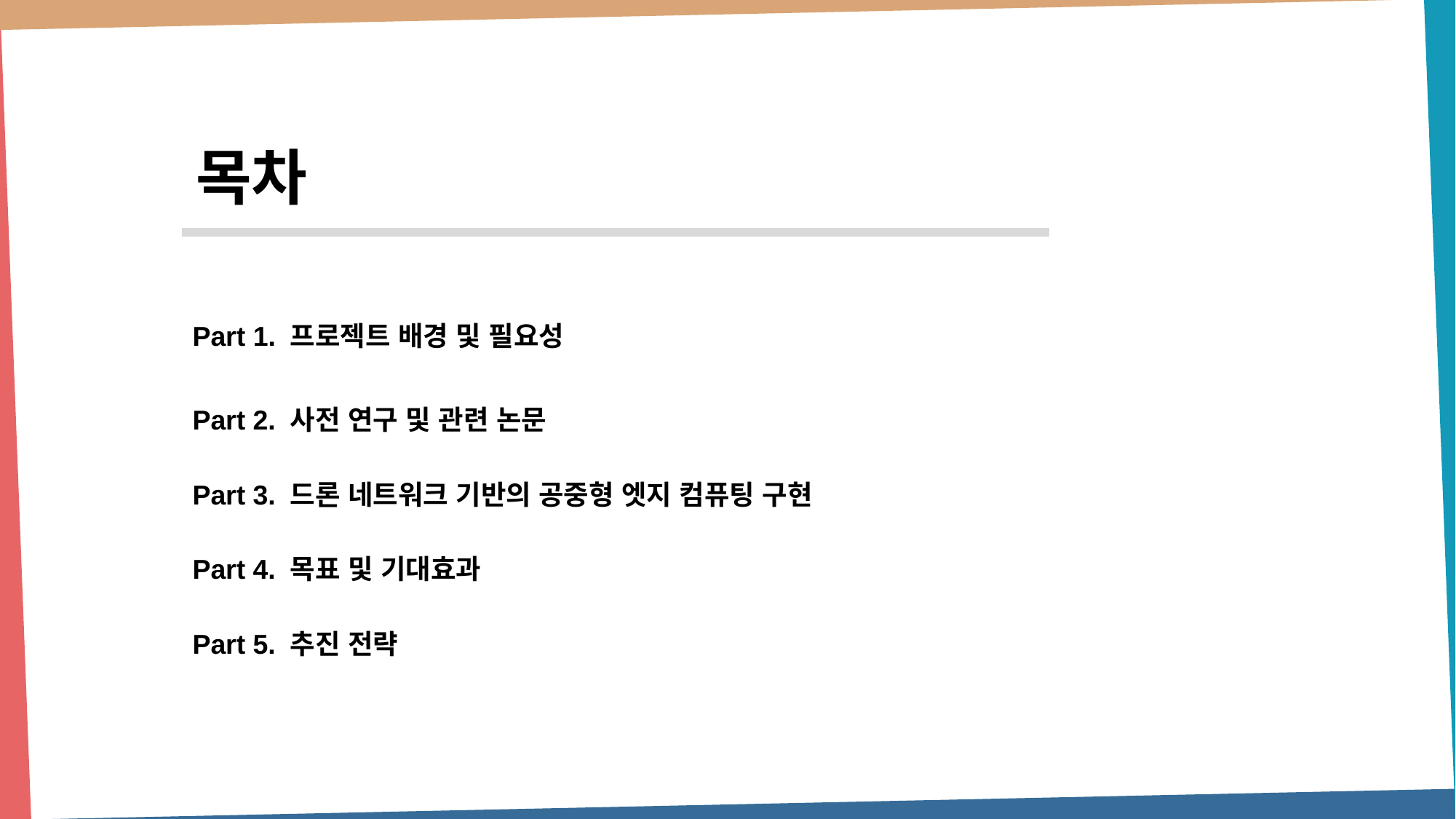

Part1

목차
Part 1. 프로젝트 배경 및 필요성

Part 2. 사전 연구 및 관련 논문
Part 3. 드론 네트워크 기반의 공중형 엣지 컴퓨팅 구현
Part 4. 목표 및 기대효과
Part 5. 추진 전략